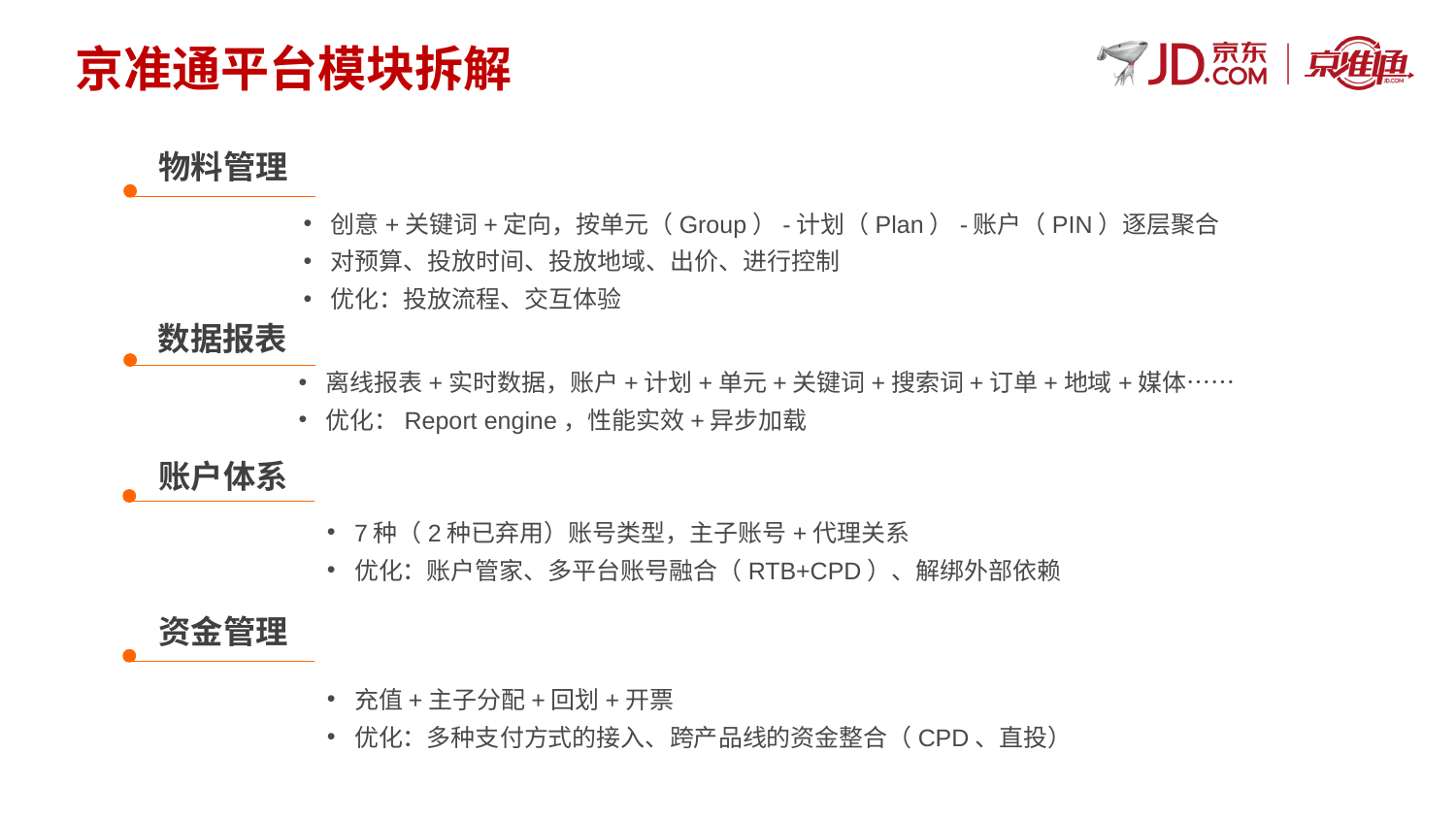

京准通平台模块拆解
物料管理

创意+关键词+定向，按单元（Group）-计划（Plan）-账户（PIN）逐层聚合
对预算、投放时间、投放地域、出价、进行控制
优化：投放流程、交互体验
数据报表
离线报表+实时数据，账户+计划+单元+关键词+搜索词+订单+地域+媒体……
优化：Report engine，性能实效+异步加载

账户体系

7种（2种已弃用）账号类型，主子账号+代理关系
优化：账户管家、多平台账号融合（RTB+CPD）、解绑外部依赖
资金管理

充值+主子分配+回划+开票
优化：多种支付方式的接入、跨产品线的资金整合（CPD、直投）